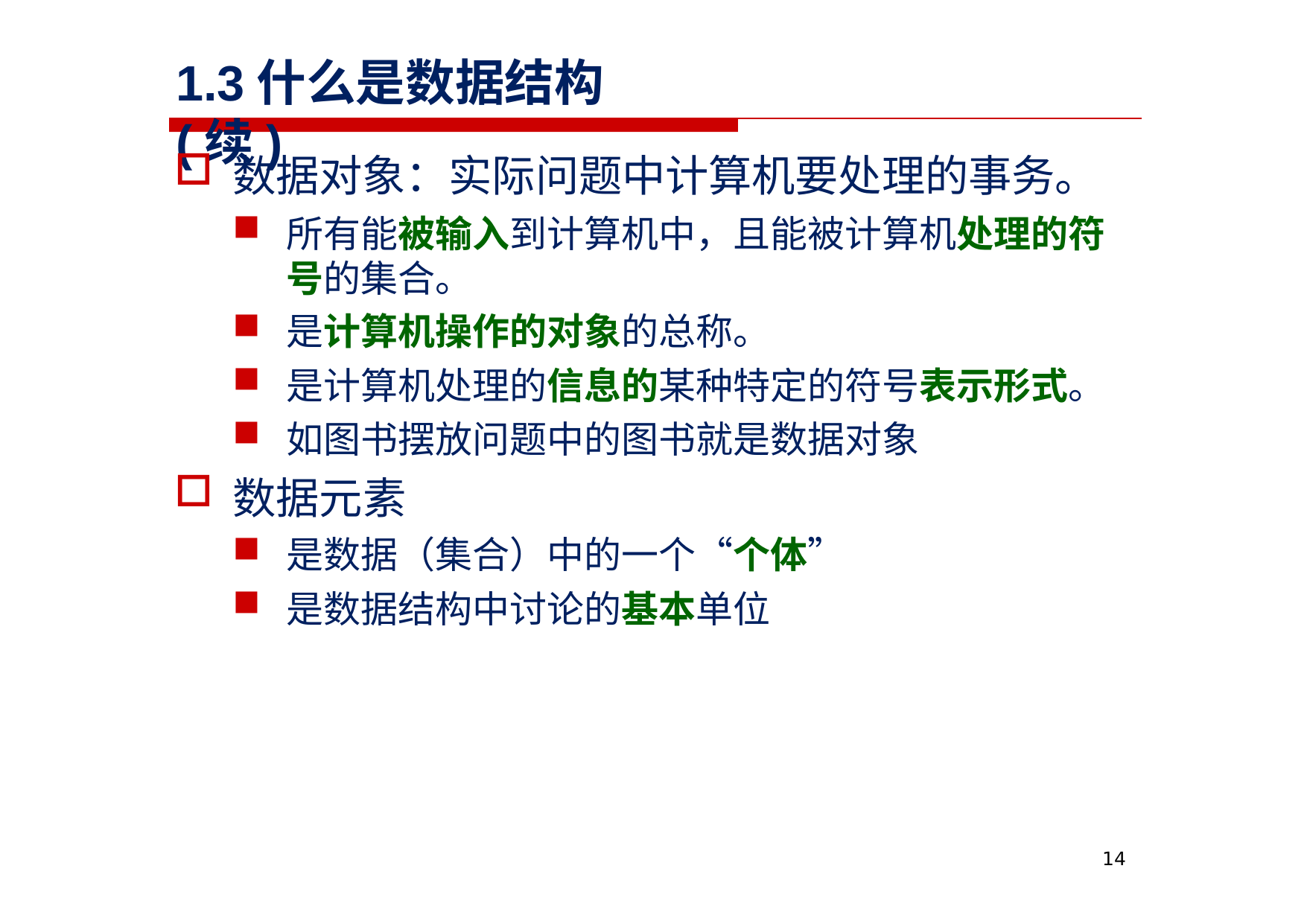

# 1.3什么是数据结构(续)
数据对象：实际问题中计算机要处理的事务。
所有能被输入到计算机中，且能被计算机处理的符 号的集合。
是计算机操作的对象的总称。
是计算机处理的信息的某种特定的符号表示形式。
如图书摆放问题中的图书就是数据对象
数据元素
是数据（集合）中的一个“个体”
是数据结构中讨论的基本单位
14